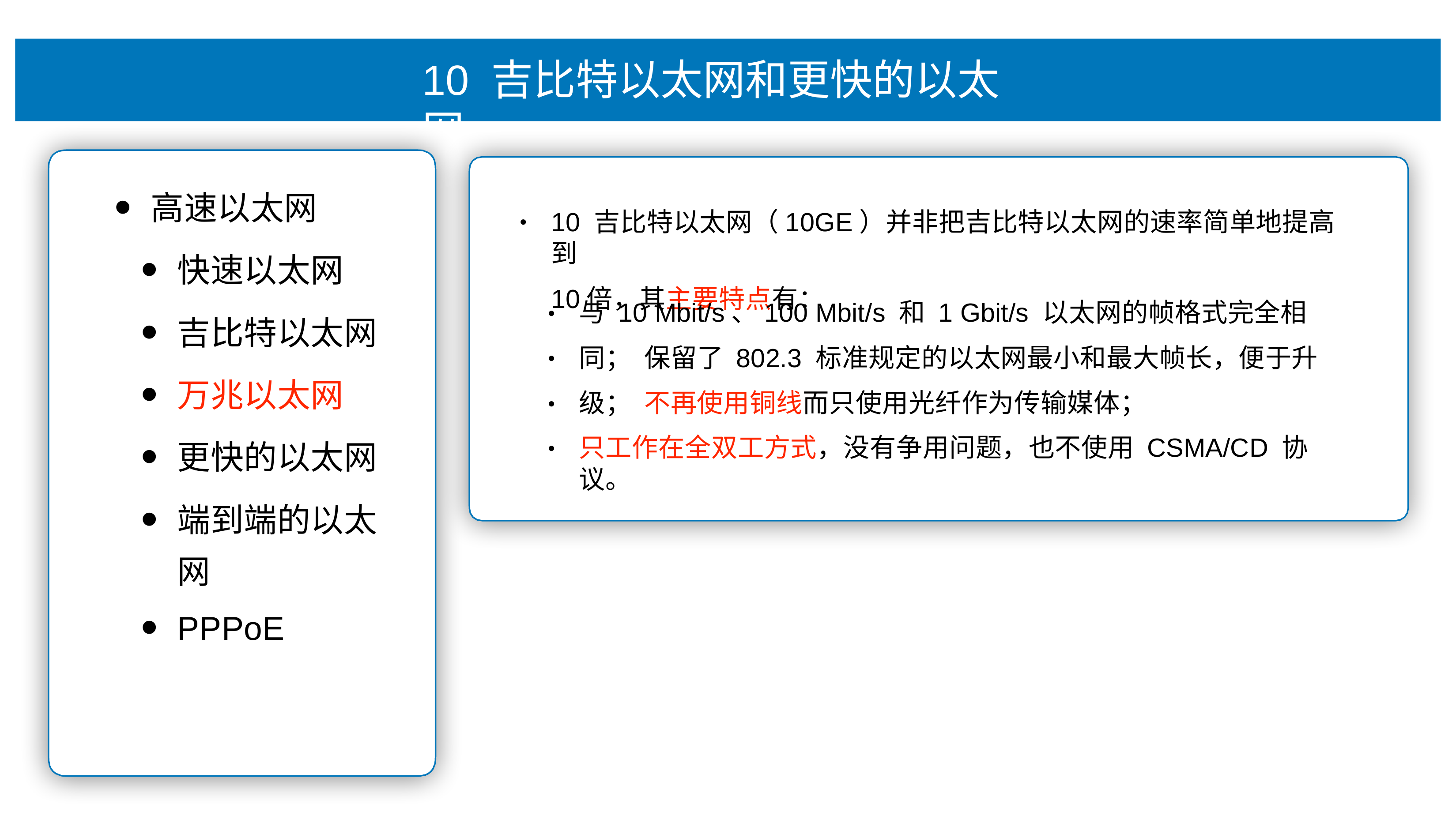

# 10 吉⽐特以太⽹和更快的以太⽹

⾼速以太⽹
快速以太⽹
吉⽐特以太⽹
万兆以太⽹
更快的以太⽹
端到端的以太
⽹
PPPoE
10 吉⽐特以太⽹（10GE）并⾮把吉⽐特以太⽹的速率简单地提⾼到
10倍，其主要特点有：
•
与 10 Mbit/s、100 Mbit/s 和 1 Gbit/s 以太⽹的帧格式完全相同；  保留了 802.3 标准规定的以太⽹最⼩和最⼤帧⻓，便于升级；  不再使⽤铜线⽽只使⽤光纤作为传输媒体；
只⼯作在全双⼯⽅式，没有争⽤问题，也不使⽤ CSMA/CD 协议。
•
•
•
•